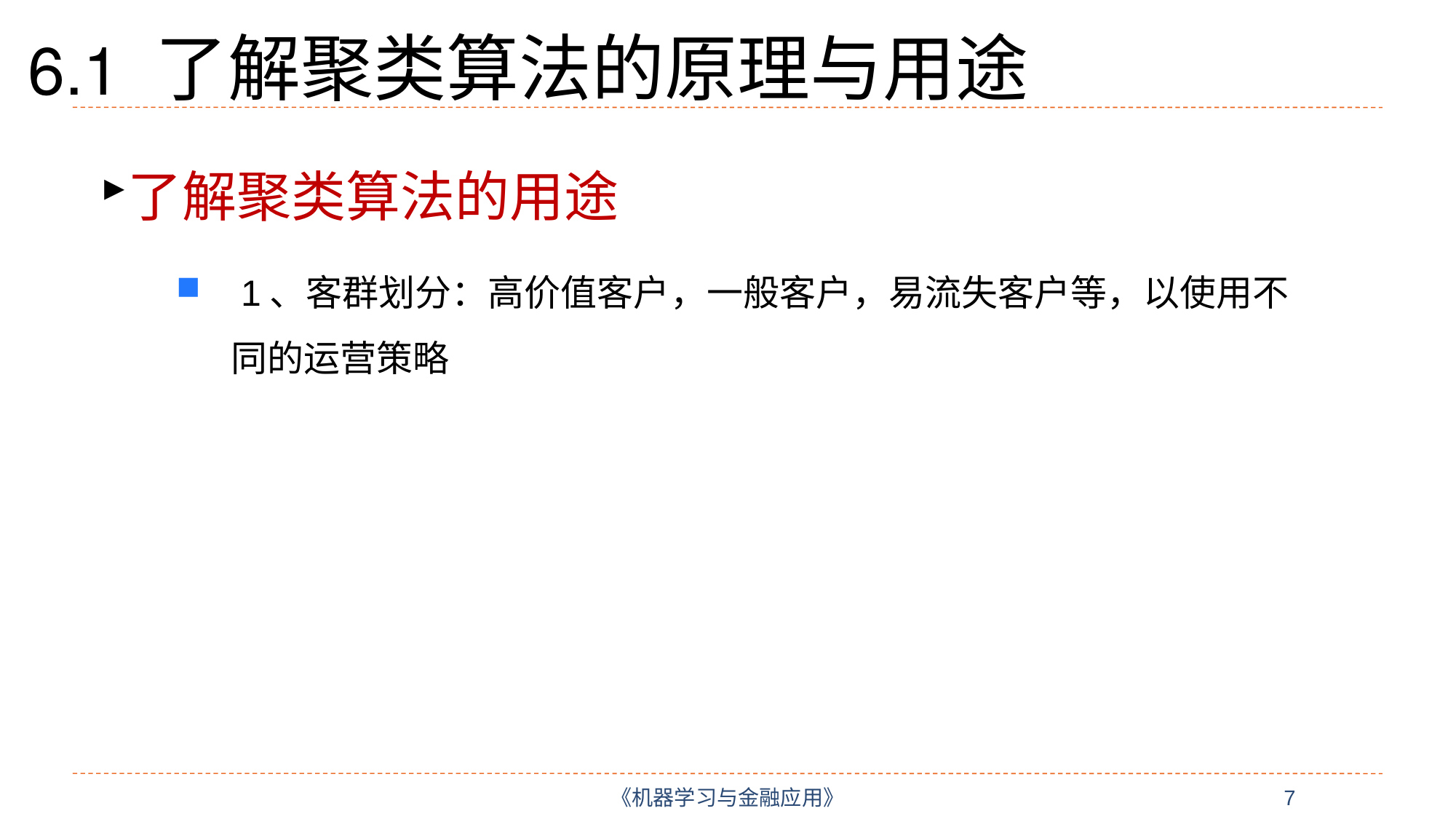

# 6.1 了解聚类算法的原理与用途
了解聚类算法的用途

 1、客群划分：高价值客户，一般客户，易流失客户等，以使用不同的运营策略